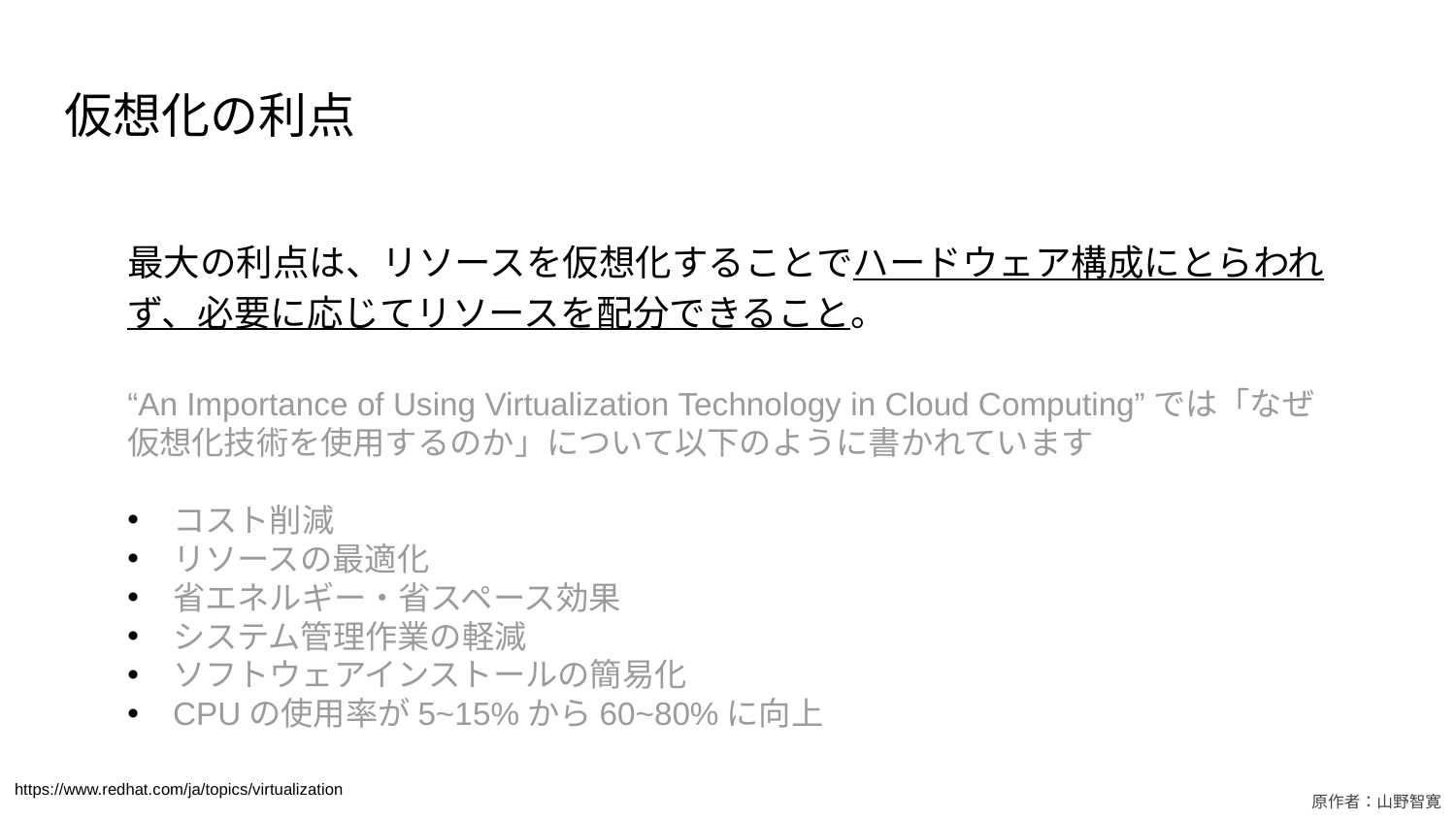

# 仮想化の利点
最大の利点は、リソースを仮想化することでハードウェア構成にとらわれず、必要に応じてリソースを配分できること。

“An Importance of Using Virtualization Technology in Cloud Computing”では「なぜ仮想化技術を使用するのか」について以下のように書かれています

コスト削減
リソースの最適化
省エネルギー・省スペース効果
システム管理作業の軽減
ソフトウェアインストールの簡易化
CPUの使用率が5~15%から60~80%に向上
https://www.redhat.com/ja/topics/virtualization
原作者：山野智寛